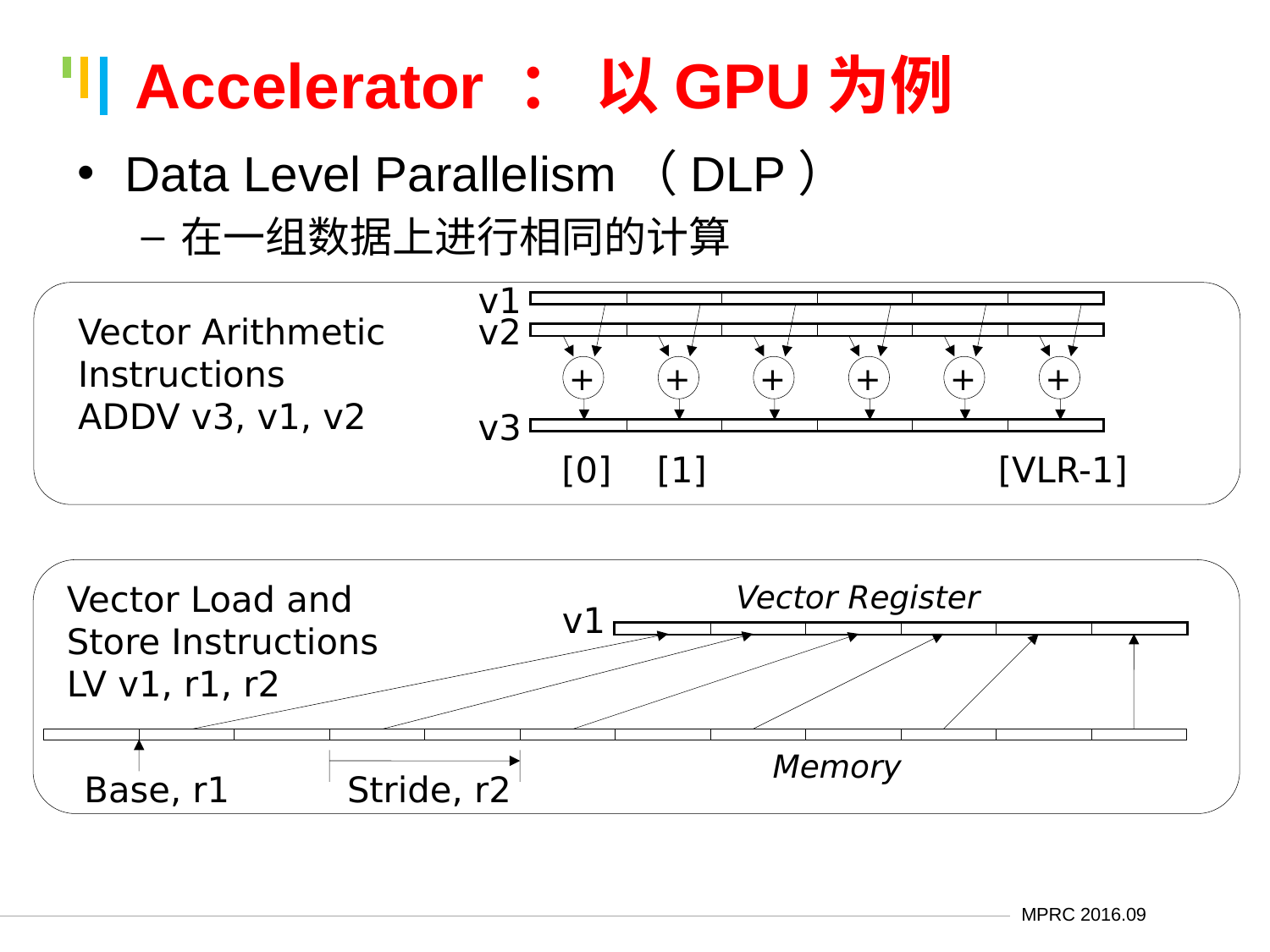

# Accelerator ： 以GPU为例
Data Level Parallelism（DLP）
在一组数据上进行相同的计算

v1

Vector Arithmetic Instructions
ADDV v3, v1, v2

v2

+

+

+

+

+

+

v3

[0]
[1]
[VLR-1]

Vector Load and Store Instructions
LV v1, r1, r2
Vector Register
v1

Memory

Base, r1

Stride, r2